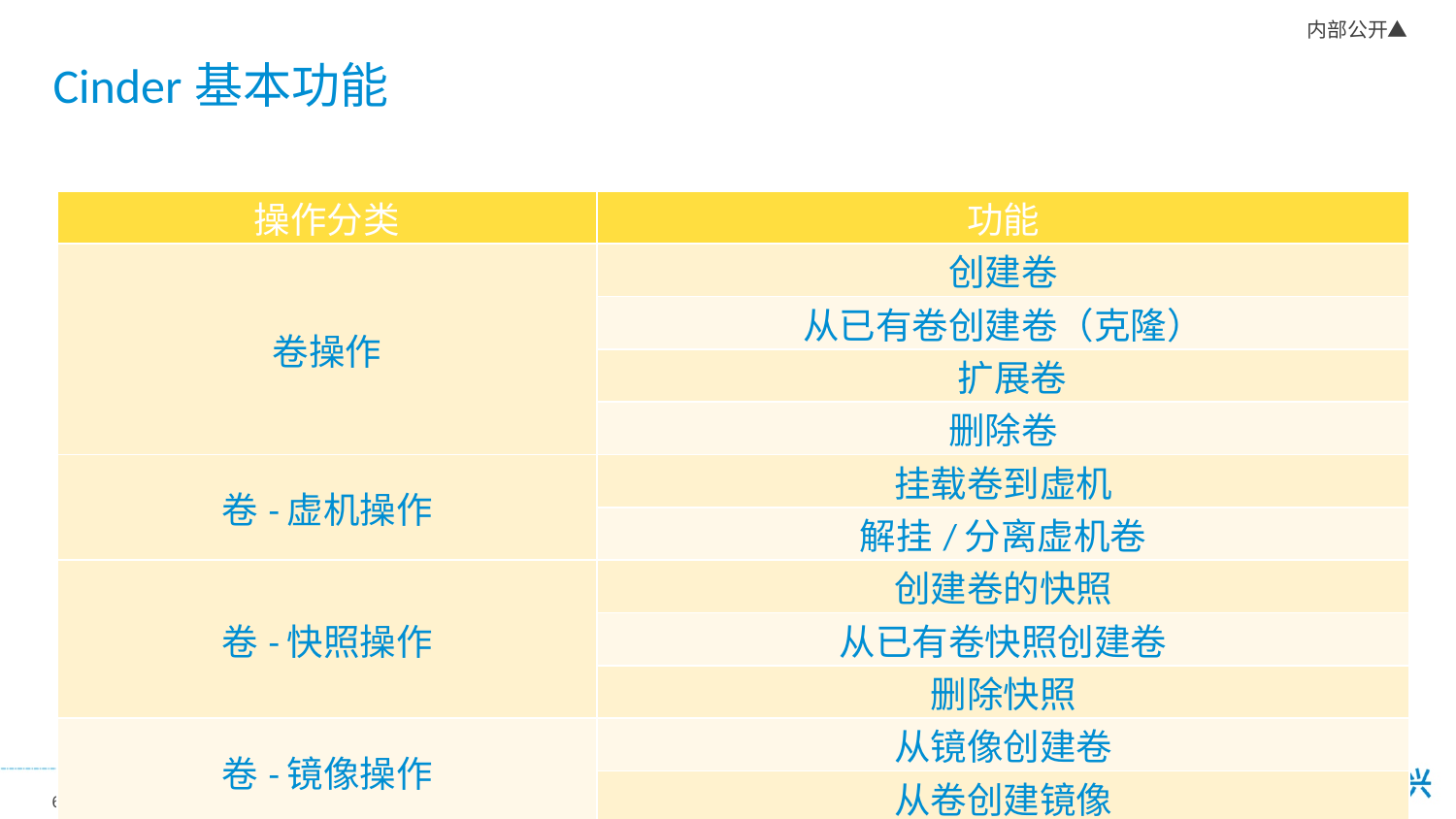

# Cinder基本功能
| 操作分类 | 功能 |
| --- | --- |
| 卷操作 | 创建卷 |
|  | 从已有卷创建卷（克隆） |
|  | 扩展卷 |
|  | 删除卷 |
| 卷-虚机操作 | 挂载卷到虚机 |
|  | 解挂/分离虚机卷 |
| 卷-快照操作 | 创建卷的快照 |
|  | 从已有卷快照创建卷 |
|  | 删除快照 |
| 卷-镜像操作 | 从镜像创建卷 |
|  | 从卷创建镜像 |